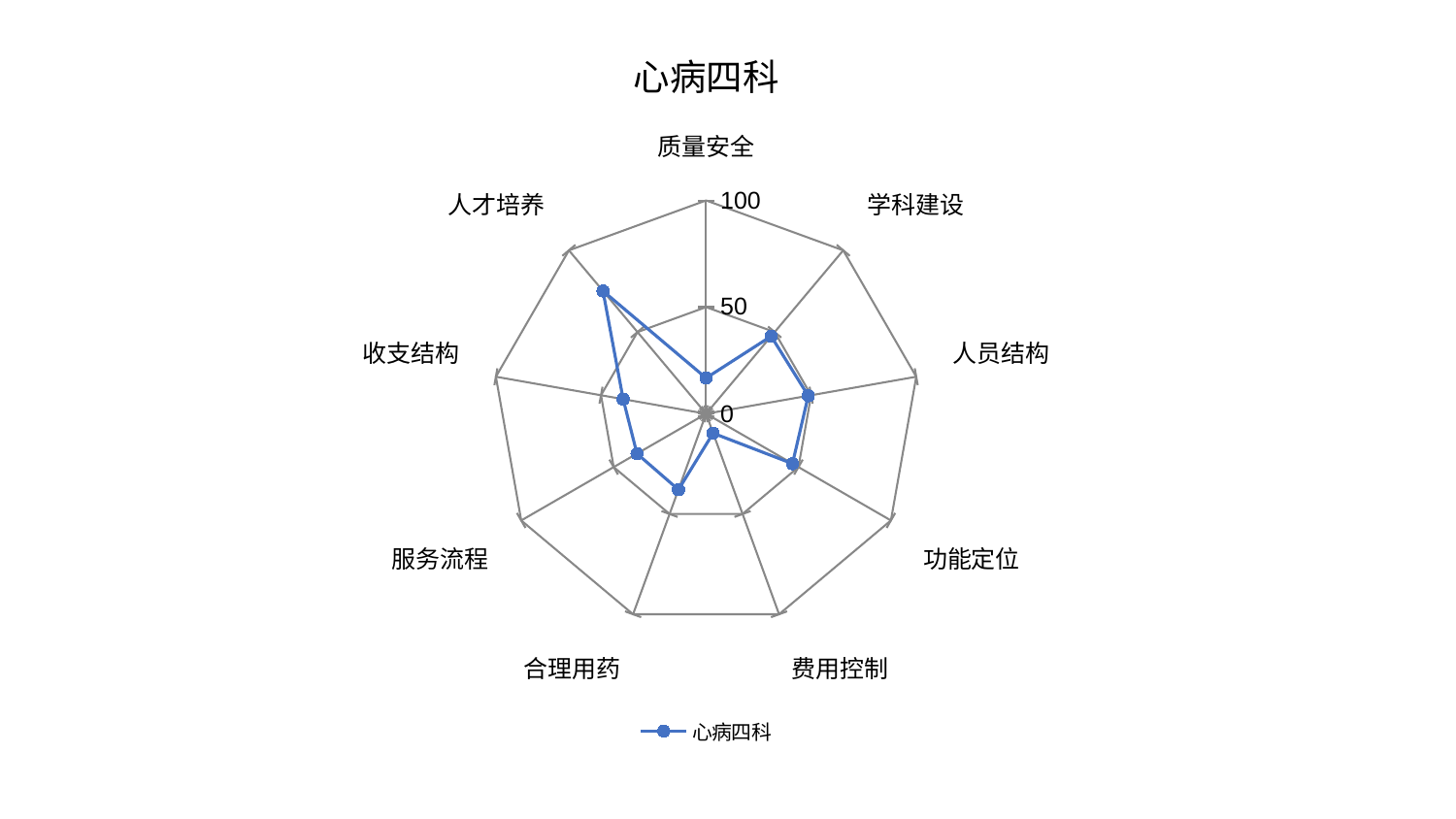

### Chart: 心病四科

| Category | 心病四科 |
|---|---|
| 质量安全 | 16.755302573855165 |
| 学科建设 | 47.4663037027004 |
| 人员结构 | 48.63232559064024 |
| 功能定位 | 46.773490110737974 |
| 费用控制 | 9.681313396816448 |
| 合理用药 | 37.85689907582443 |
| 服务流程 | 37.39181157458385 |
| 收支结构 | 39.47059408153208 |
| 人才培养 | 75.17498727078663 |
195